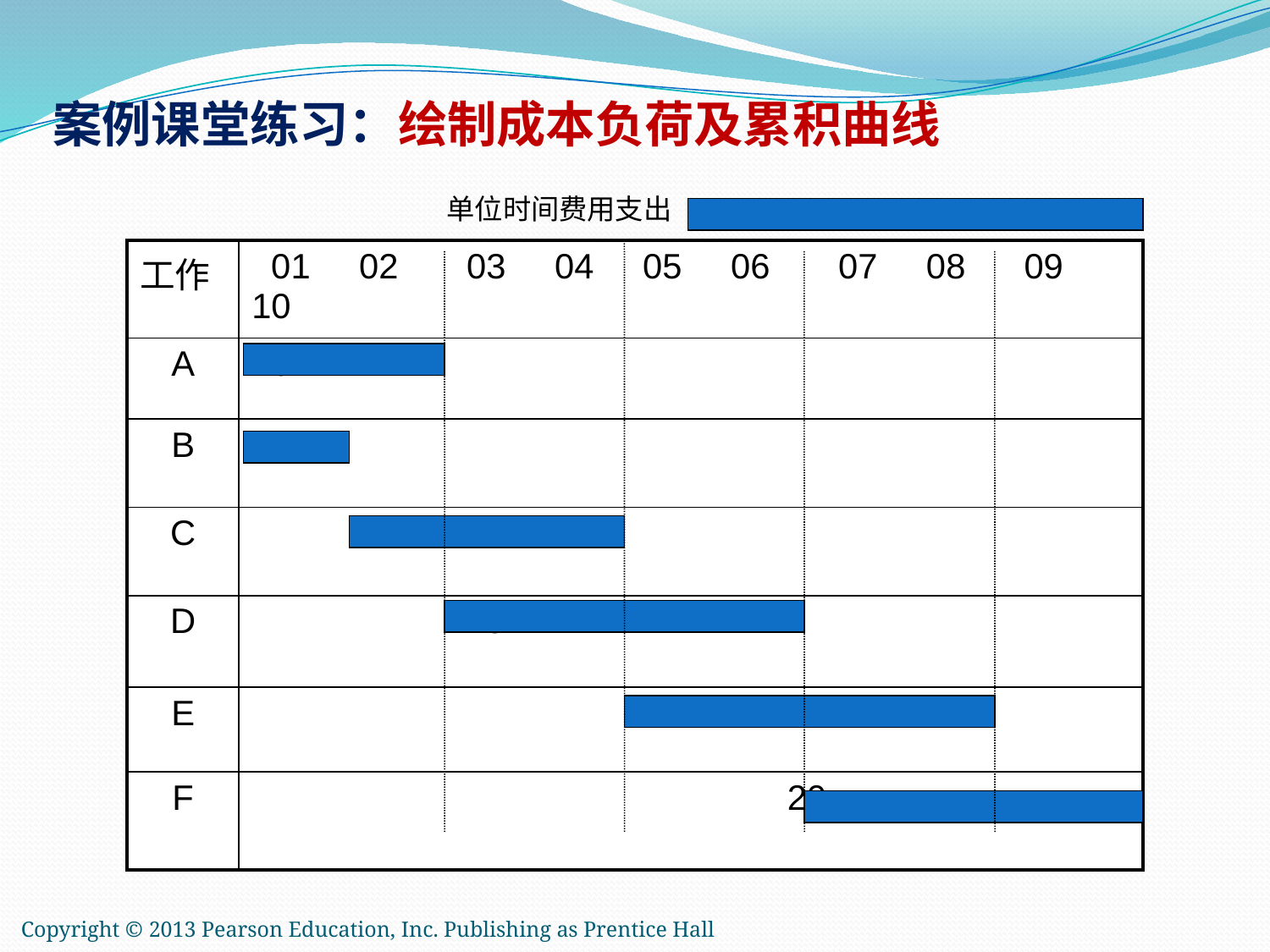

# 案例课堂练习：绘制成本负荷及累积曲线
单位时间费用支出

| 工作 | 01 02 03 04 05 06 07 08 09 10 |
| --- | --- |
| A | 10 |
| B | 20 |
| C | 20 |
| D | 15 |
| E | 25 |
| F | 20 |